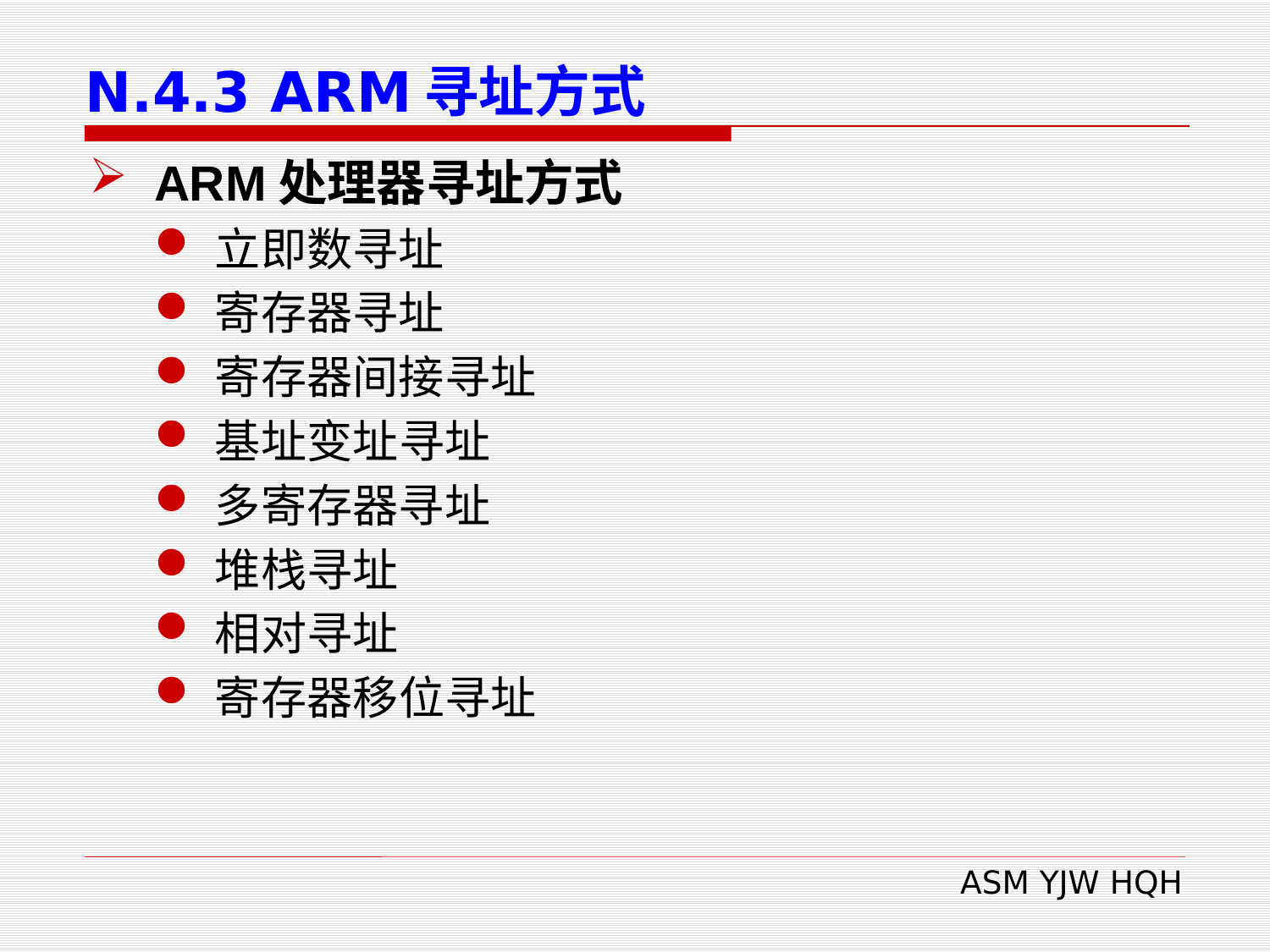

# N.4.3 ARM寻址方式
ARM处理器寻址方式
立即数寻址
寄存器寻址
寄存器间接寻址
基址变址寻址
多寄存器寻址
堆栈寻址
相对寻址
寄存器移位寻址